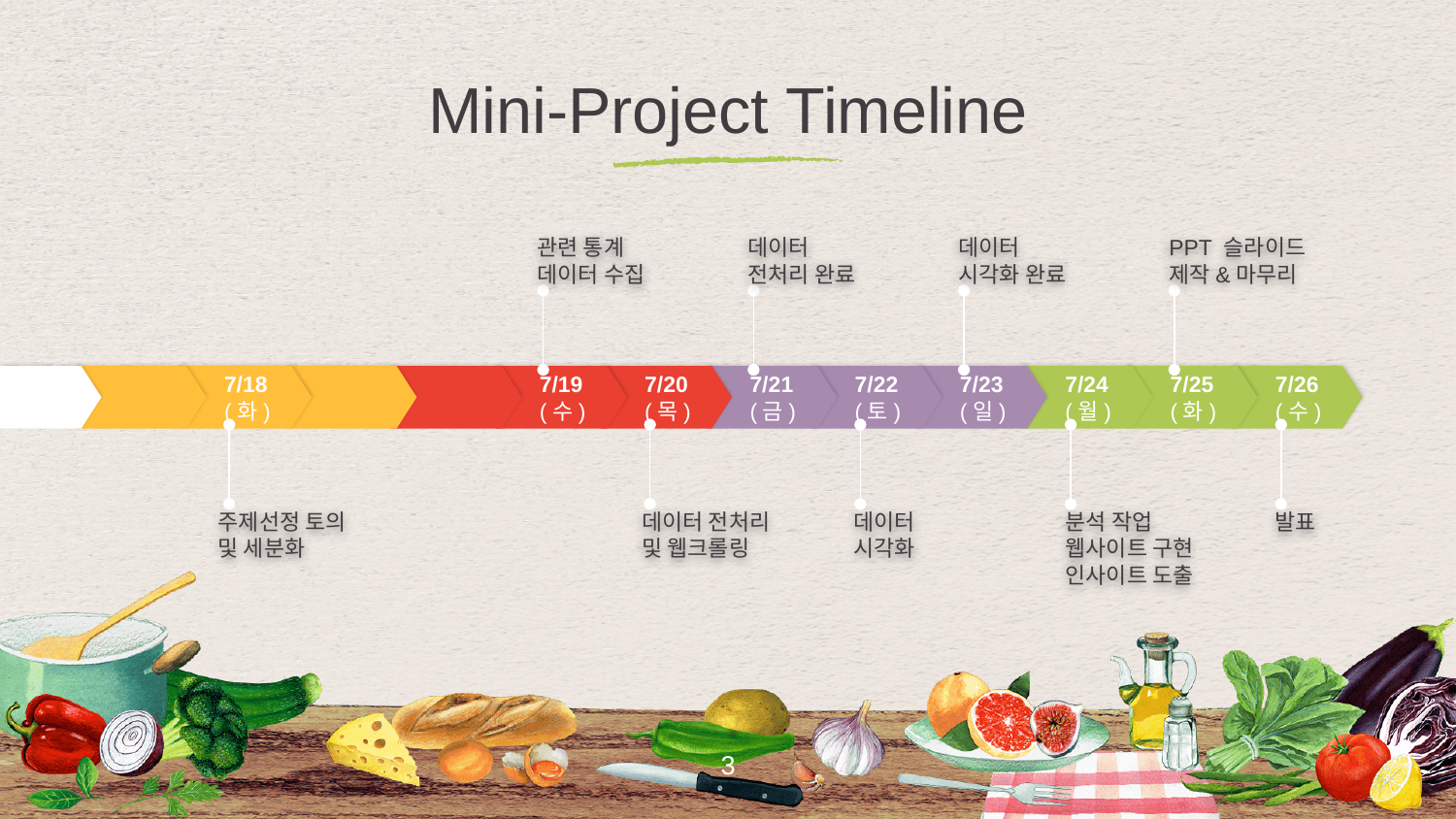

# Mini-Project Timeline

관련 통계
데이터 수집
데이터
전처리 완료
데이터
시각화 완료
PPT 슬라이드
제작&마무리

7/18
(화)

7/19
(수)
7/20 (목)
7/21
(금)
7/22 (토)
7/23 (일)
7/24 (월)
7/25 (화)
7/26 (수)
주제선정 토의
및 세분화
데이터 전처리
및 웹크롤링
데이터
시각화
분석 작업
웹사이트 구현
인사이트 도출
발표
3